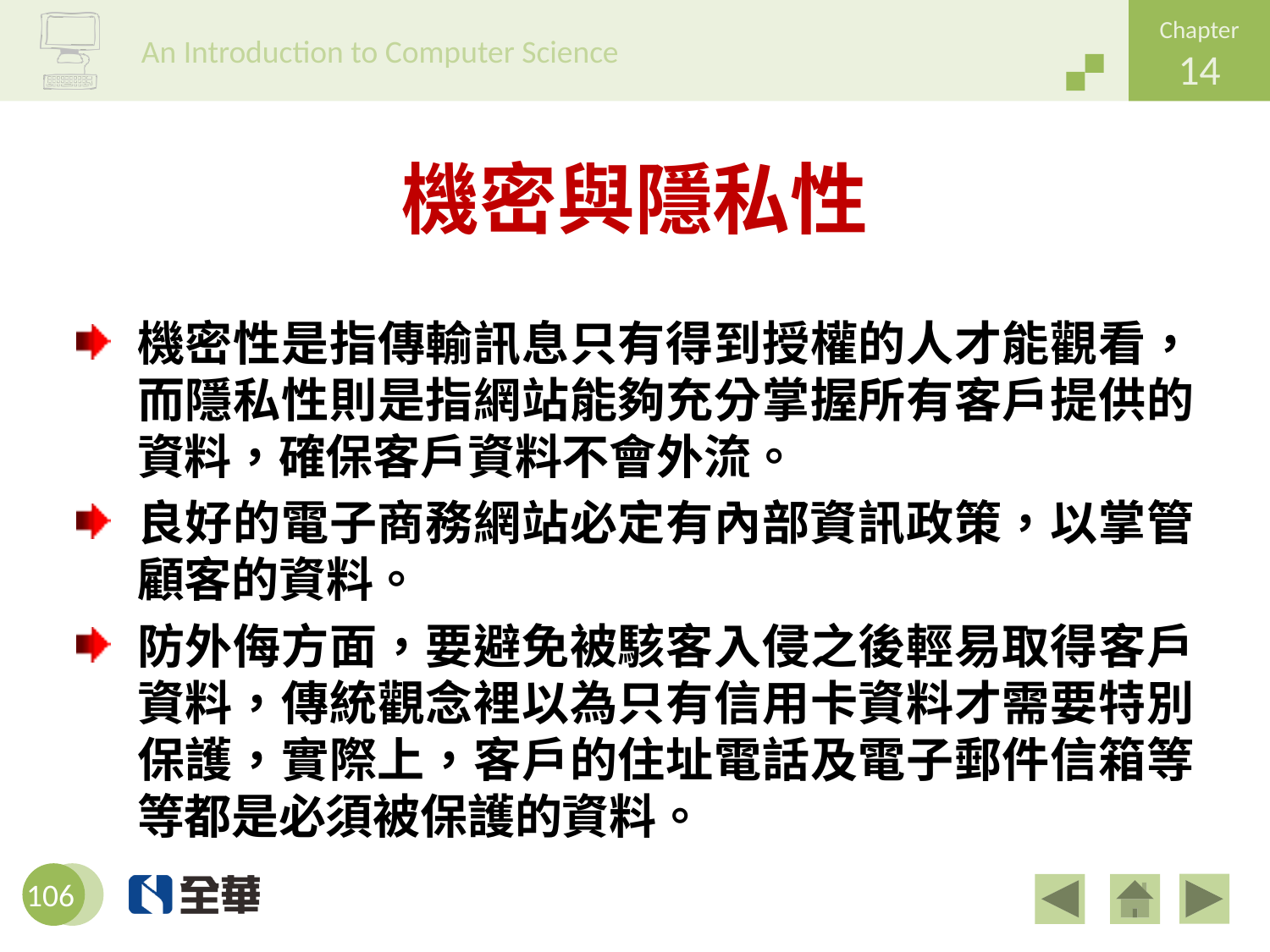

# 機密與隱私性
機密性是指傳輸訊息只有得到授權的人才能觀看，而隱私性則是指網站能夠充分掌握所有客戶提供的資料，確保客戶資料不會外流。
良好的電子商務網站必定有內部資訊政策，以掌管顧客的資料。
防外侮方面，要避免被駭客入侵之後輕易取得客戶資料，傳統觀念裡以為只有信用卡資料才需要特別保護，實際上，客戶的住址電話及電子郵件信箱等等都是必須被保護的資料。